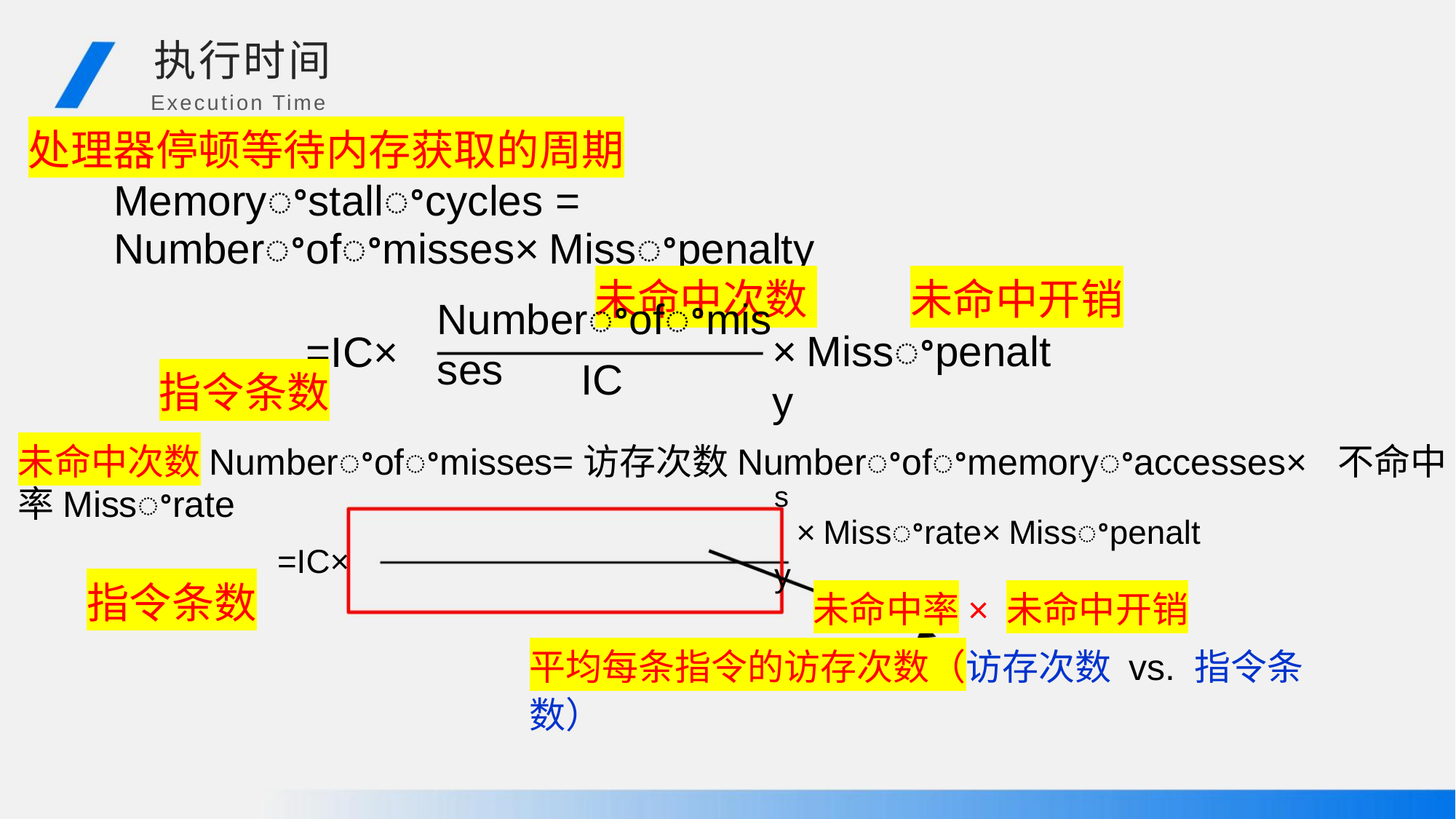

执行时间
Execution Time
处理器停顿等待内存获取的周期
Memoryꢀstallꢀcycles = Numberꢀofꢀmisses×Missꢀpenalty
未命中次数 未命中开销
Numberꢀofꢀmisses
=IC×
指令条数
×Missꢀpenalty
IC
未命中次数Numberꢀofꢀmisses=访存次数Numberꢀofꢀmemoryꢀaccesses× 不命中率Missꢀrate
s×Missꢀrate×Missꢀpenalty
未命中率×未命中开销
=IC×
指令条数
平均每条指令的访存次数（访存次数 vs. 指令条数）